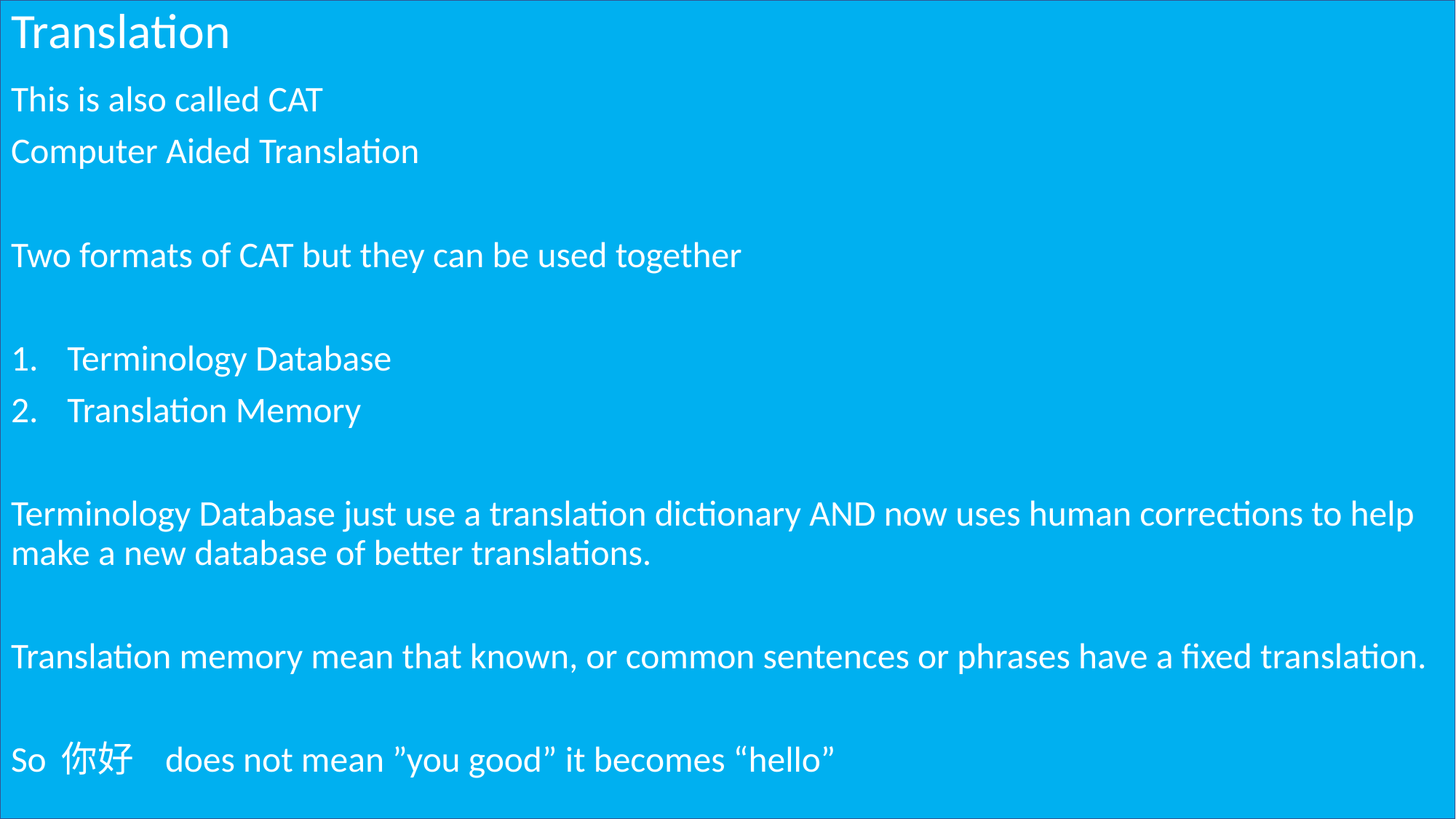

# Translation
This is also called CAT
Computer Aided Translation

Two formats of CAT but they can be used together

Terminology Database
Translation Memory

Terminology Database just use a translation dictionary AND now uses human corrections to help make a new database of better translations.

Translation memory mean that known, or common sentences or phrases have a fixed translation.

So 你好   does not mean ”you good” it becomes “hello”